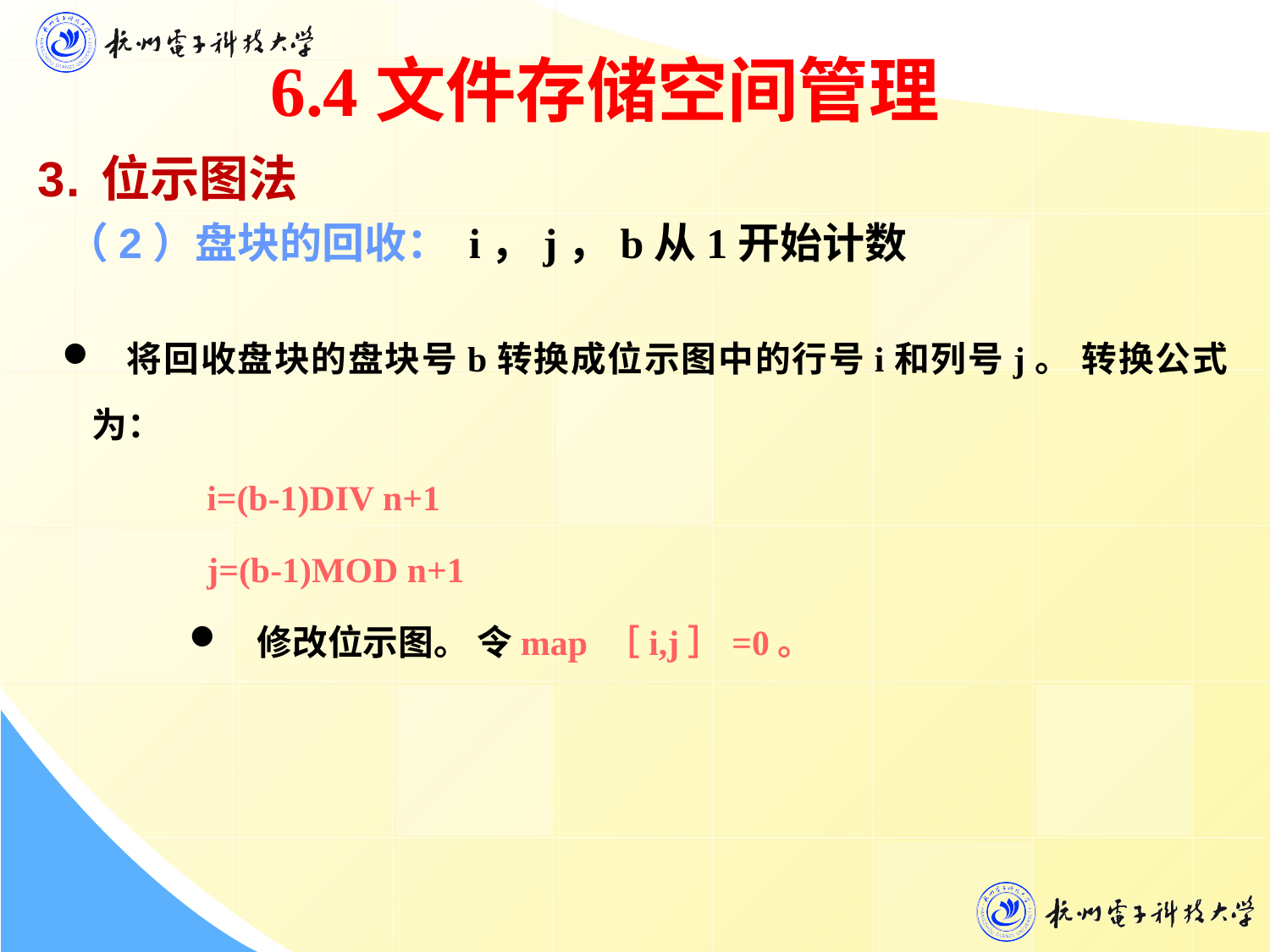

6.4文件存储空间管理
位示图法
  （2）盘块的回收： i，j，b从1开始计数

  将回收盘块的盘块号b转换成位示图中的行号i和列号j。 转换公式为：
  i=(b-1)DIV n+1
  j=(b-1)MOD n+1
   修改位示图。 令map ［i,j］=0。